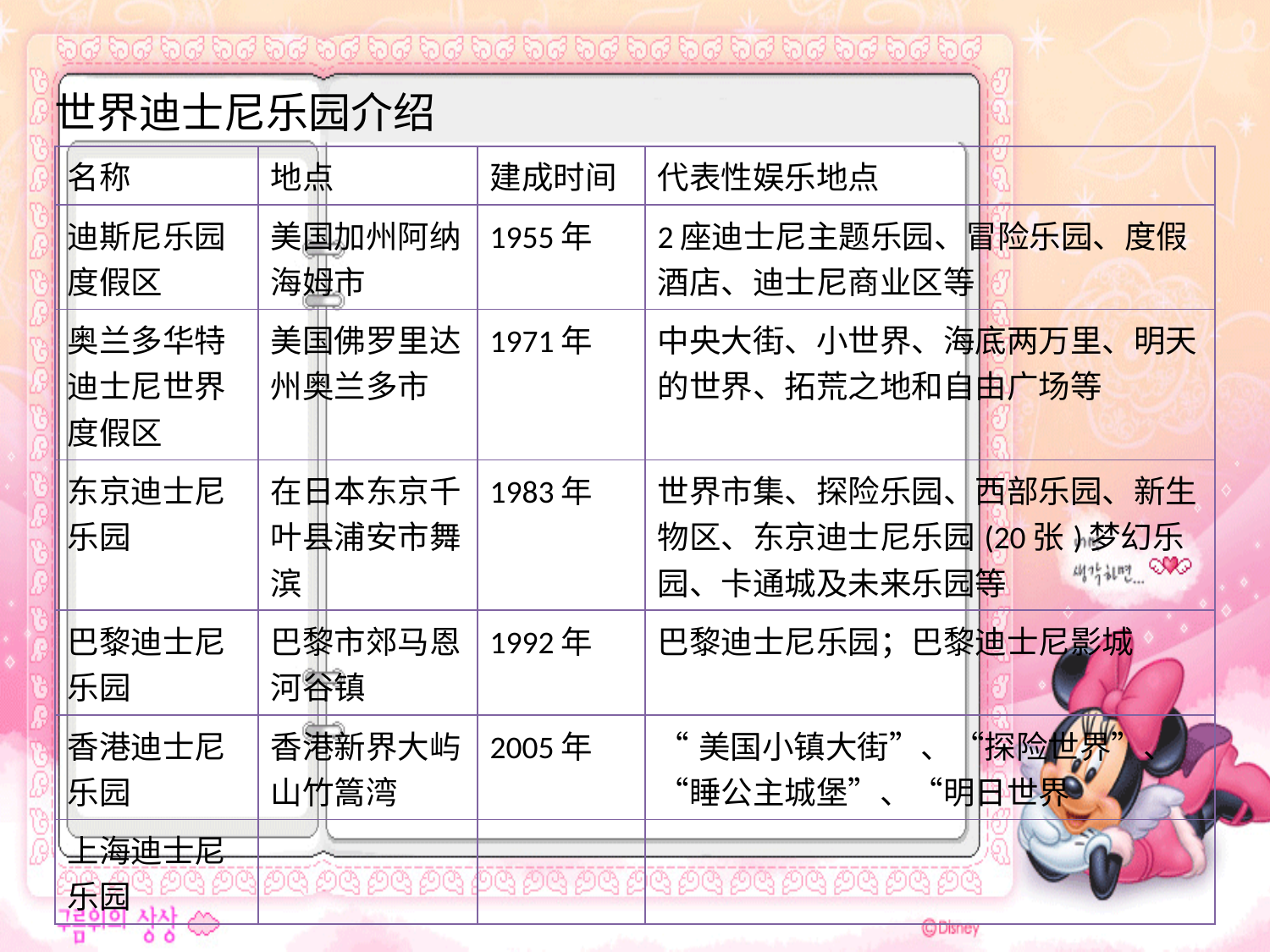

# 世界迪士尼乐园介绍
| 名称 | 地点 | 建成时间 | 代表性娱乐地点 |
| --- | --- | --- | --- |
| 迪斯尼乐园度假区 | 美国加州阿纳海姆市 | 1955年 | 2座迪士尼主题乐园、冒险乐园、度假酒店、迪士尼商业区等 |
| 奥兰多华特迪士尼世界度假区 | 美国佛罗里达州奥兰多市 | 1971年 | 中央大街、小世界、海底两万里、明天的世界、拓荒之地和自由广场等 |
| 东京迪士尼乐园 | 在日本东京千叶县浦安市舞滨 | 1983年 | 世界市集、探险乐园、西部乐园、新生物区、东京迪士尼乐园(20张)梦幻乐园、卡通城及未来乐园等 |
| 巴黎迪士尼乐园 | 巴黎市郊马恩河谷镇 | 1992年 | 巴黎迪士尼乐园；巴黎迪士尼影城 |
| 香港迪士尼乐园 | 香港新界大屿山竹篙湾 | 2005年 | “美国小镇大街”、“探险世界”、“睡公主城堡”、“明日世界 |
| 上海迪士尼乐园 |  |  |  |